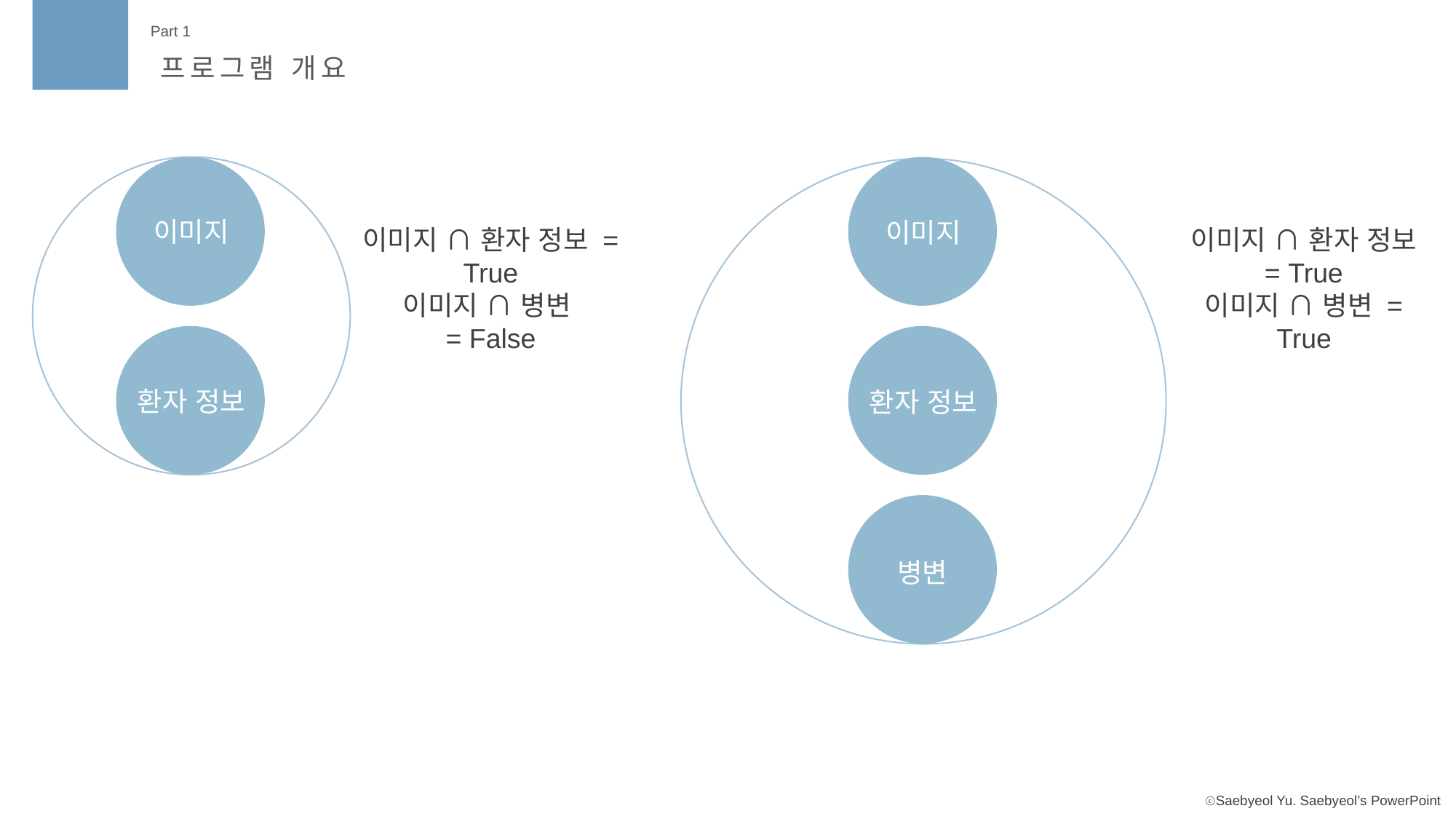

Part 1
프로그램 개요

이미지
이미지
이미지 ∩ 환자 정보 = True
이미지 ∩ 병변
= False

이미지 ∩ 환자 정보 = True
이미지 ∩ 병변 = True

환자 정보
환자 정보

병변